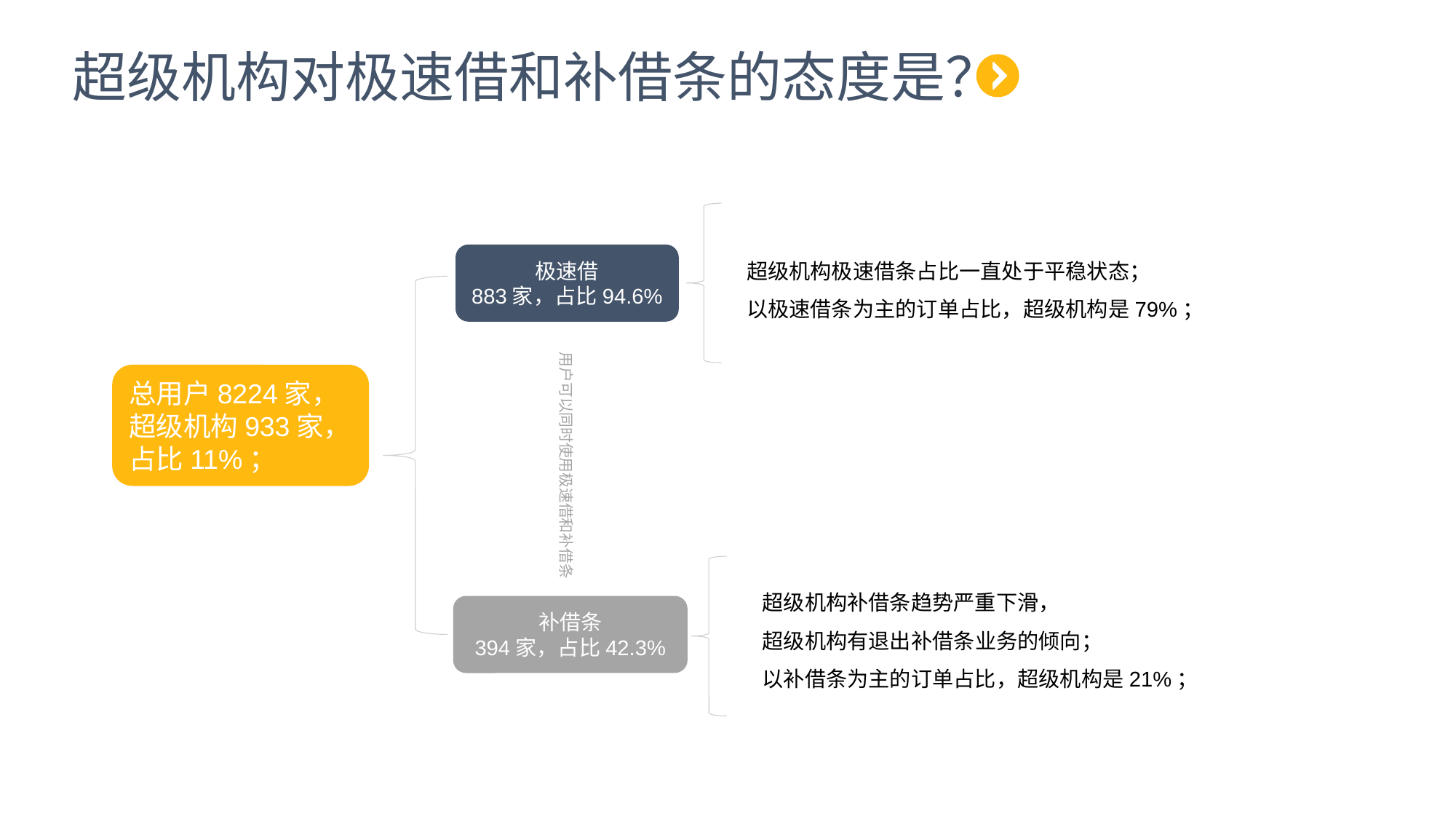

超级机构对极速借和补借条的态度是？

超级机构极速借条占比一直处于平稳状态；
以极速借条为主的订单占比，超级机构是79%；
极速借
883家，占比94.6%

用户可以同时使用极速借和补借条
总用户8224家，超级机构933家，
占比11%；

超级机构补借条趋势严重下滑，
超级机构有退出补借条业务的倾向；
以补借条为主的订单占比，超级机构是21%；
补借条
394家，占比42.3%